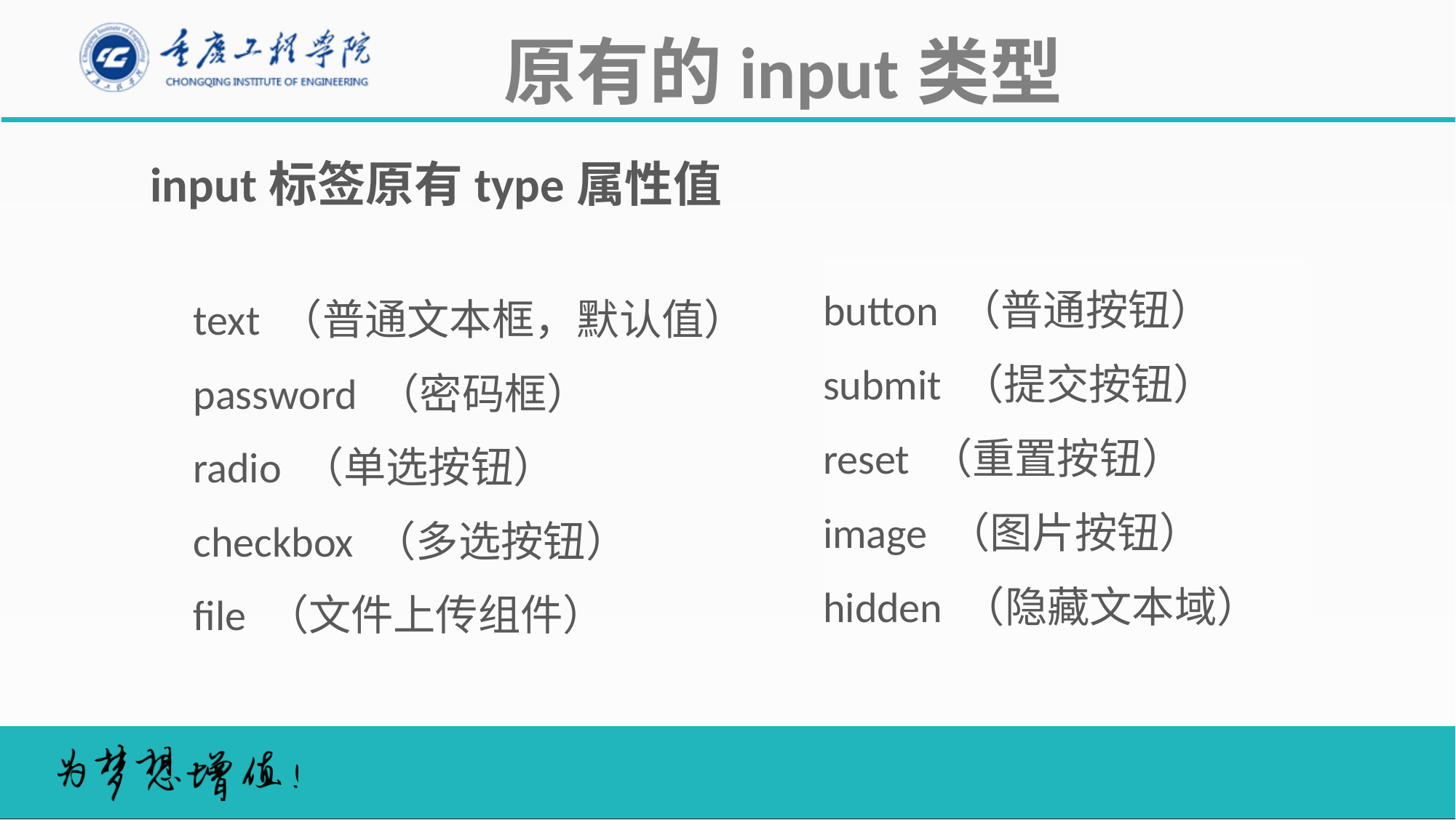

原有的input类型
input标签原有type属性值

text （普通文本框，默认值）
password （密码框）
radio （单选按钮）
checkbox （多选按钮）
file （文件上传组件）

button （普通按钮） submit （提交按钮）
reset （重置按钮）
image （图片按钮） hidden （隐藏文本域）